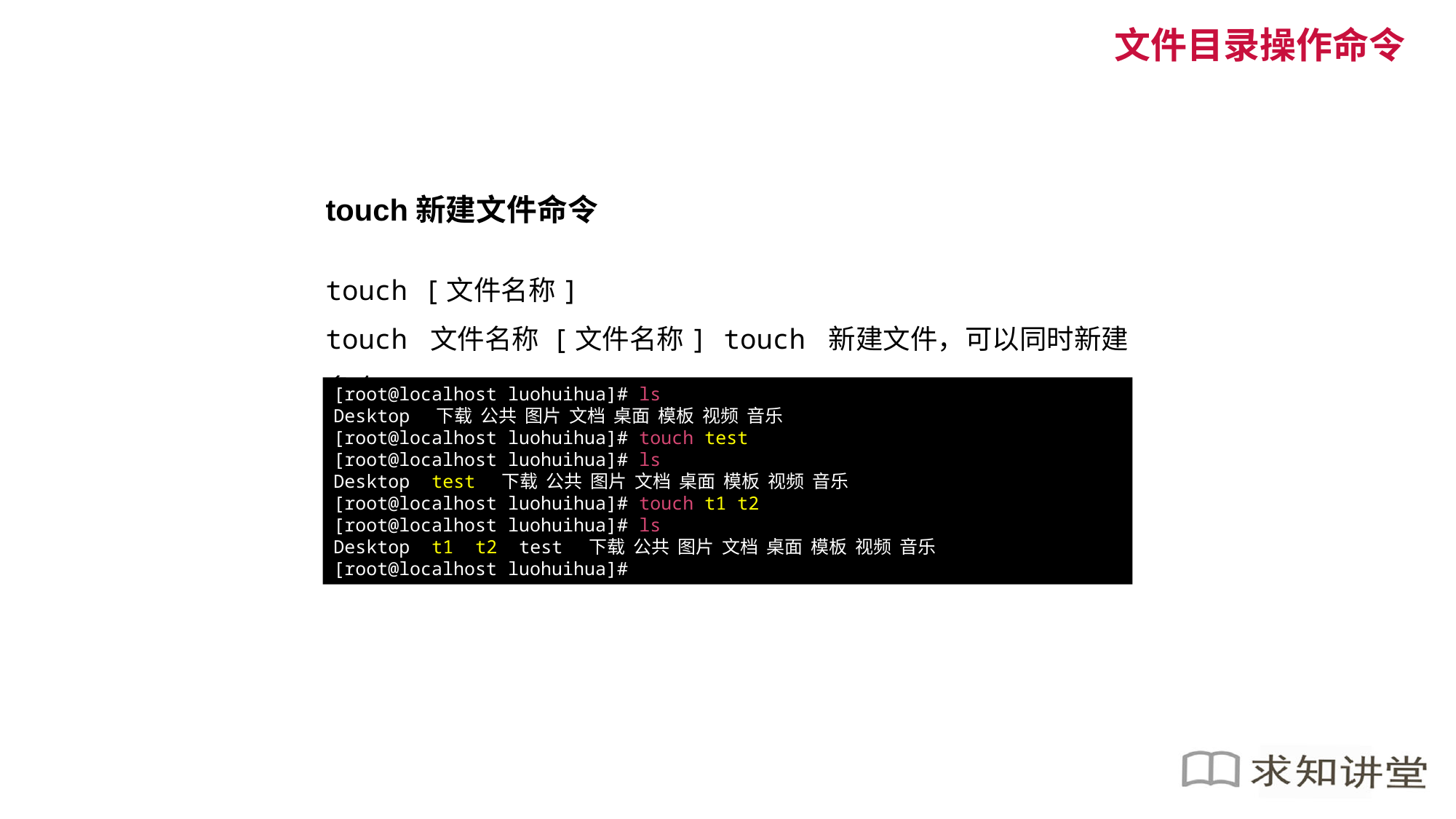

文件目录操作命令
touch新建文件命令
touch [文件名称]
touch 文件名称 [文件名称] touch 新建文件，可以同时新建多个。
[root@localhost luohuihua]# ls
Desktop  下载  公共  图片  文档  桌面  模板  视频  音乐
[root@localhost luohuihua]# touch test
[root@localhost luohuihua]# ls
Desktop  test  下载  公共  图片  文档  桌面  模板  视频  音乐
[root@localhost luohuihua]# touch t1 t2
[root@localhost luohuihua]# ls
Desktop  t1  t2  test  下载  公共  图片  文档  桌面  模板  视频  音乐
[root@localhost luohuihua]#